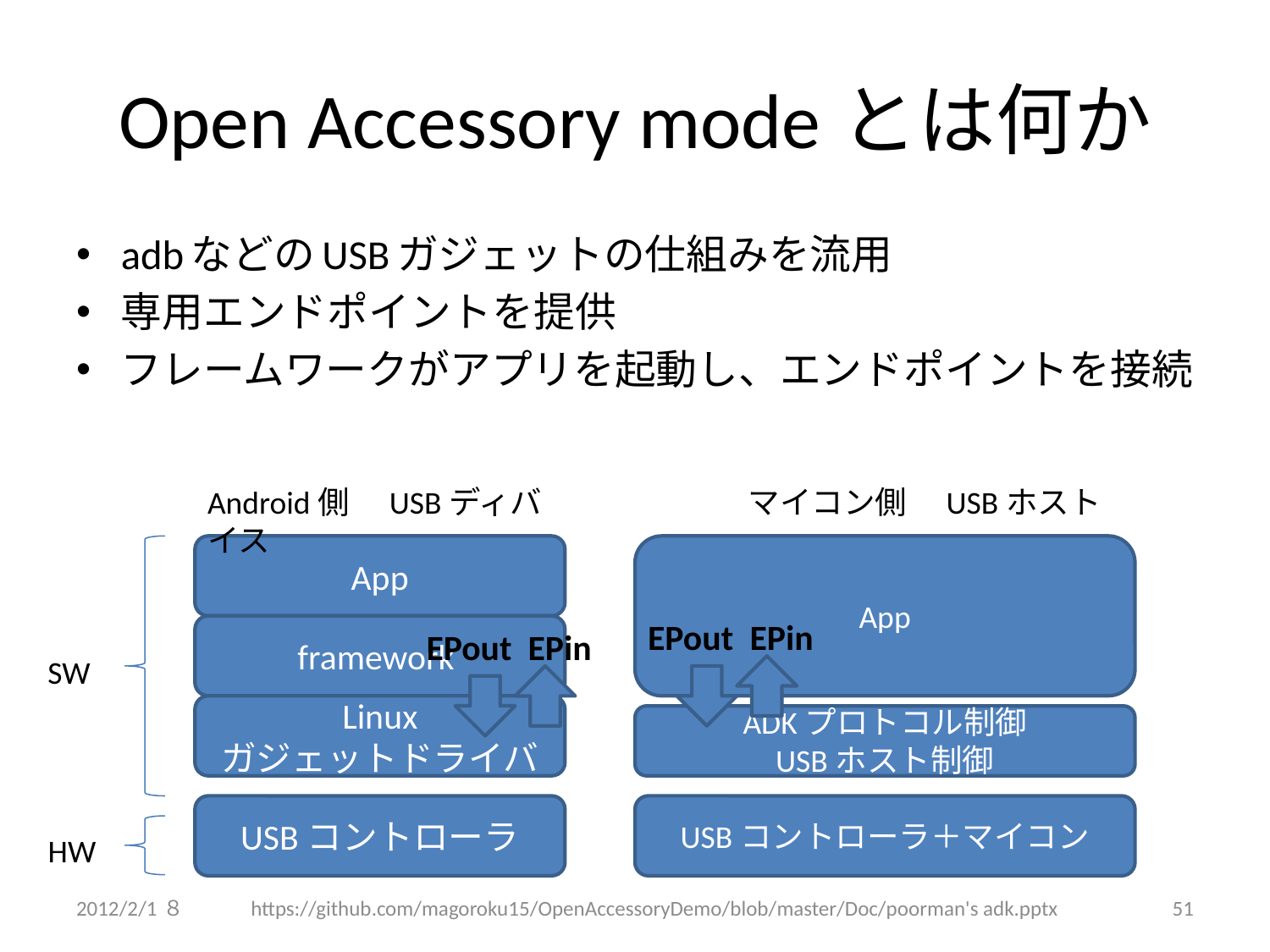

# Open Accessory modeとは何か
adbなどのUSBガジェットの仕組みを流用
専用エンドポイントを提供
フレームワークがアプリを起動し、エンドポイントを接続

Android側　USBディバイス
マイコン側　USBホスト

App
App
EPout
EPin
framework
EPout
EPin
SW

Linux
ガジェットドライバ
ADKプロトコル制御
USBホスト制御
USBコントローラ
USBコントローラ＋マイコン

HW
2012/2/1８
https://github.com/magoroku15/OpenAccessoryDemo/blob/master/Doc/poorman's adk.pptx
51